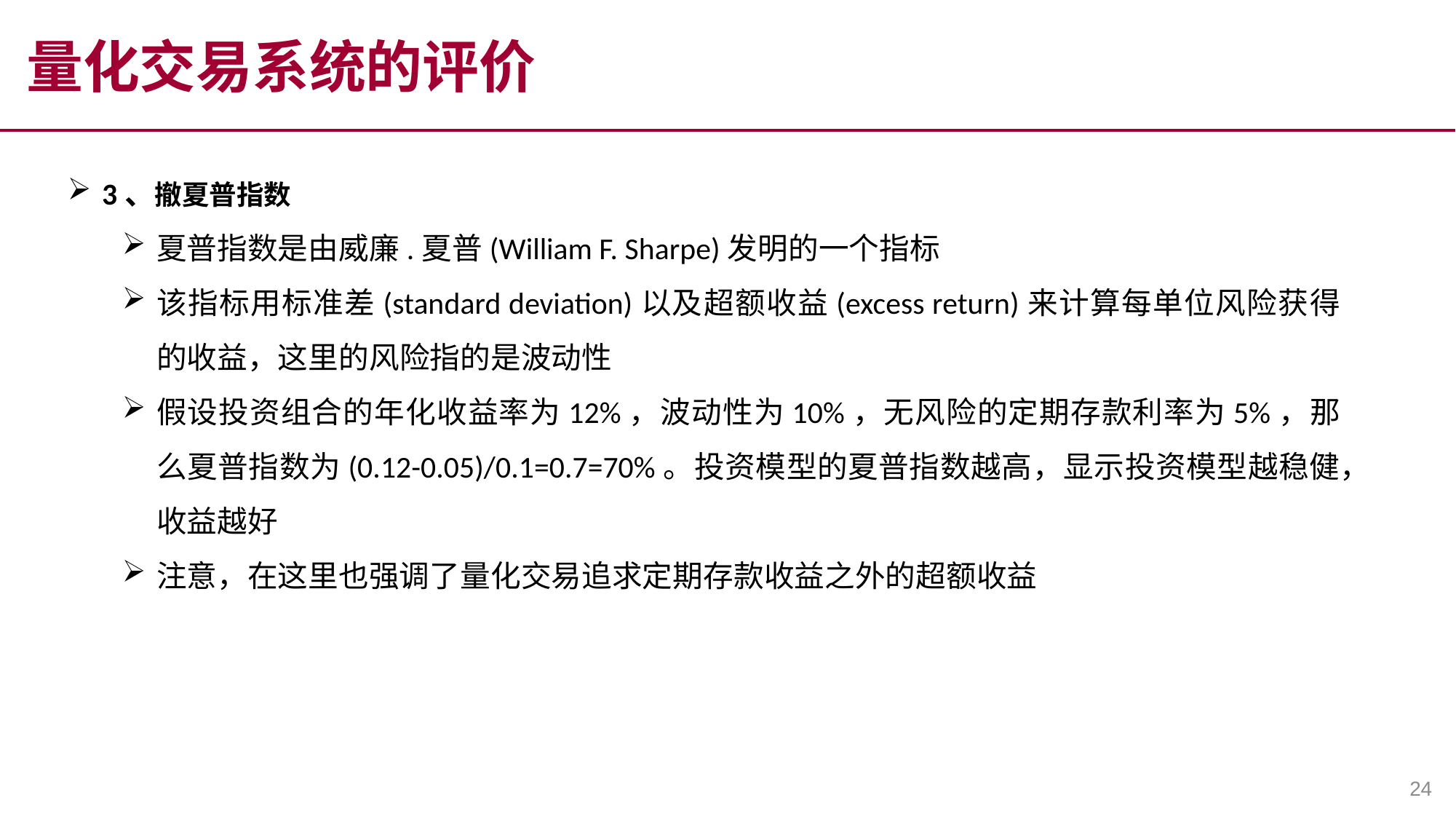

量化交易系统的评价
3、撤夏普指数
夏普指数是由威廉.夏普(William F. Sharpe)发明的一个指标
该指标用标准差(standard deviation)以及超额收益(excess return)来计算每单位风险获得的收益，这里的风险指的是波动性
假设投资组合的年化收益率为12%，波动性为10%，无风险的定期存款利率为5%，那么夏普指数为(0.12-0.05)/0.1=0.7=70%。投资模型的夏普指数越高，显示投资模型越稳健，收益越好
注意，在这里也强调了量化交易追求定期存款收益之外的超额收益
24